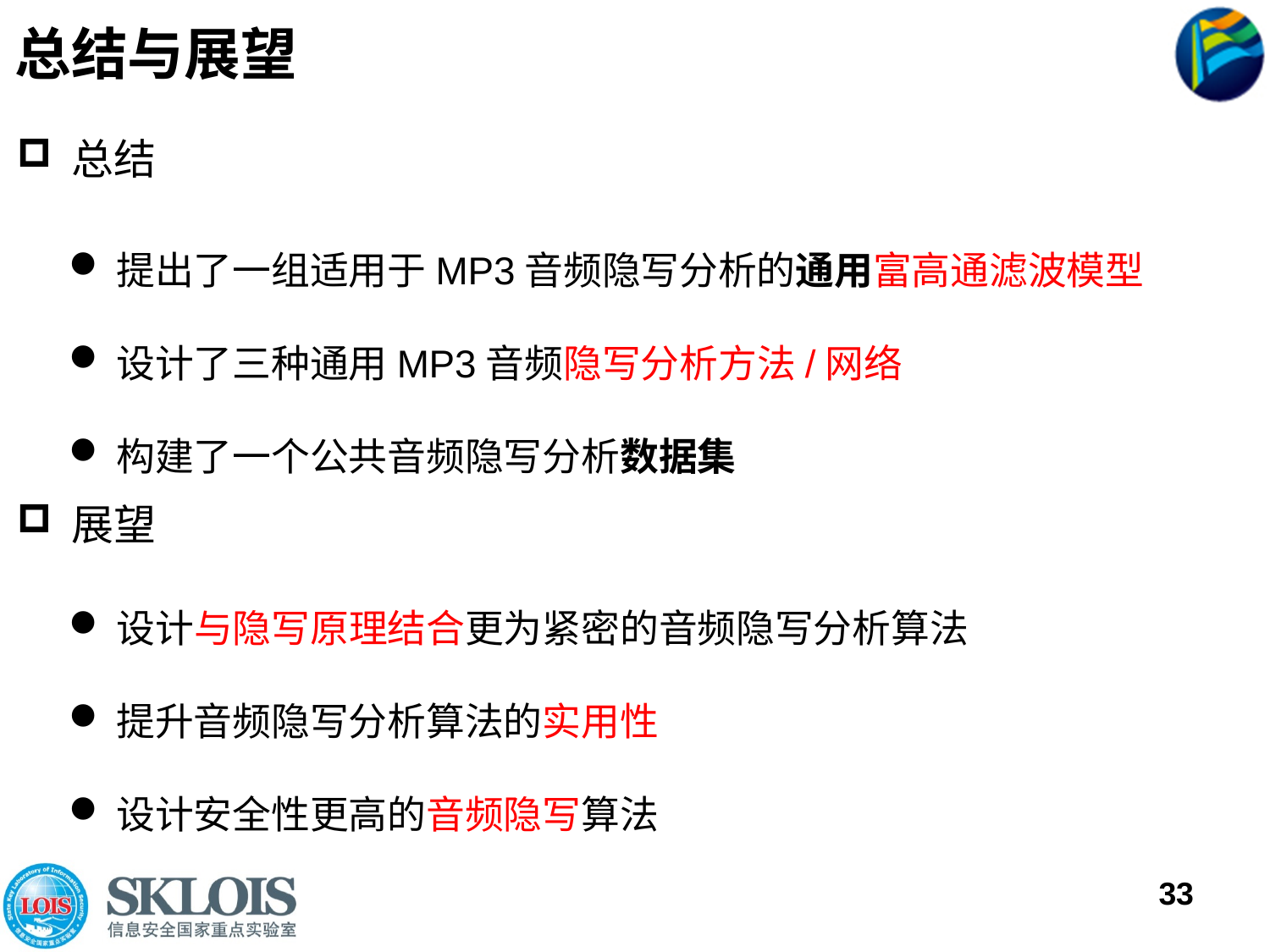

# 总结与展望
 总结
提出了一组适用于MP3音频隐写分析的通用富高通滤波模型
设计了三种通用MP3音频隐写分析方法/网络
构建了一个公共音频隐写分析数据集
 展望
设计与隐写原理结合更为紧密的音频隐写分析算法
提升音频隐写分析算法的实用性
设计安全性更高的音频隐写算法
33